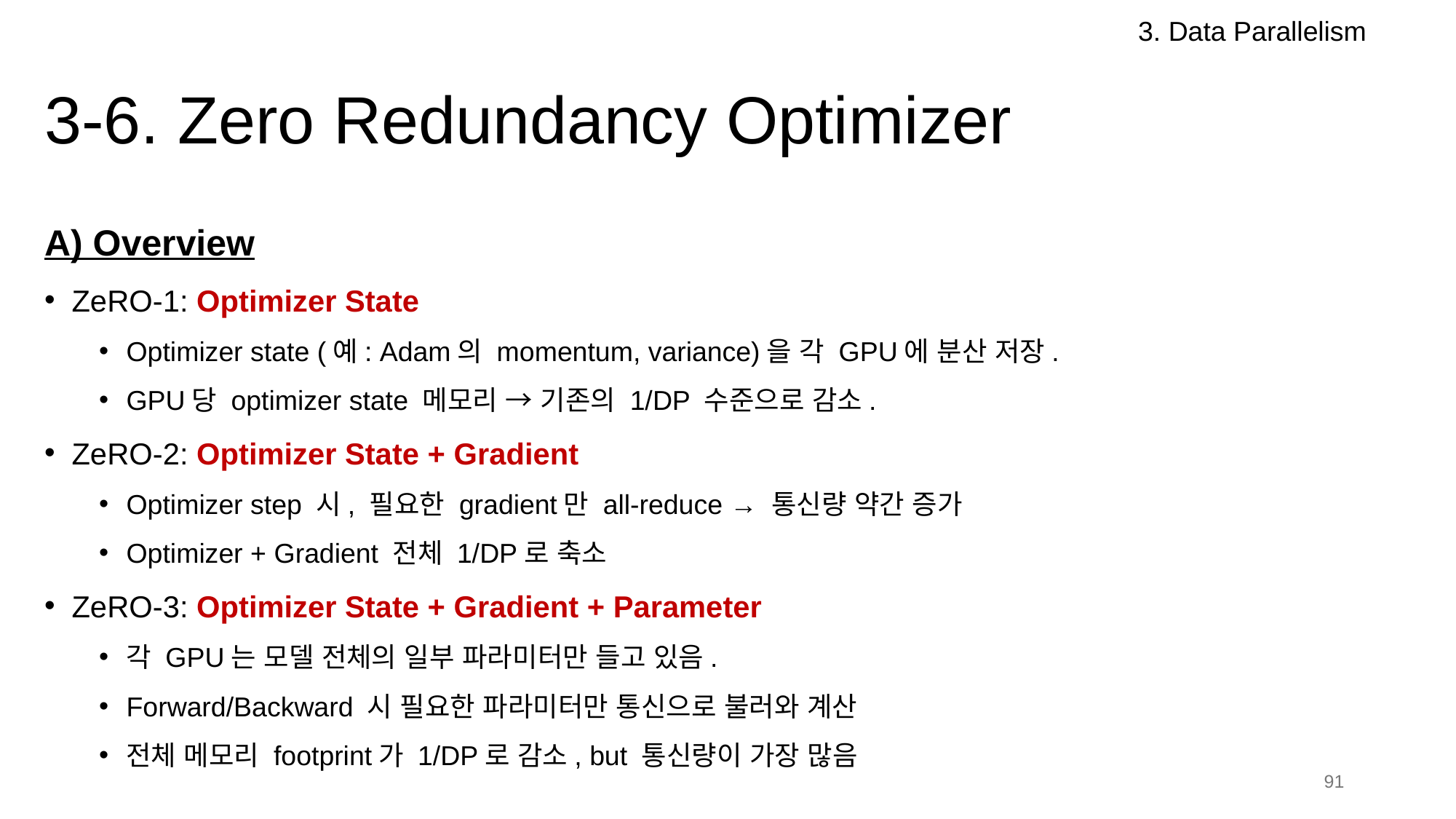

3. Data Parallelism
# 3-6. Zero Redundancy Optimizer
A) Overview
ZeRO-1: Optimizer State
Optimizer state (예: Adam의 momentum, variance)을 각 GPU에 분산 저장.
GPU당 optimizer state 메모리 → 기존의 1/DP 수준으로 감소.
ZeRO-2: Optimizer State + Gradient
Optimizer step 시, 필요한 gradient만 all-reduce → 통신량 약간 증가
Optimizer + Gradient 전체 1/DP로 축소
ZeRO-3: Optimizer State + Gradient + Parameter
각 GPU는 모델 전체의 일부 파라미터만 들고 있음.
Forward/Backward 시 필요한 파라미터만 통신으로 불러와 계산
전체 메모리 footprint가 1/DP로 감소, but 통신량이 가장 많음
91